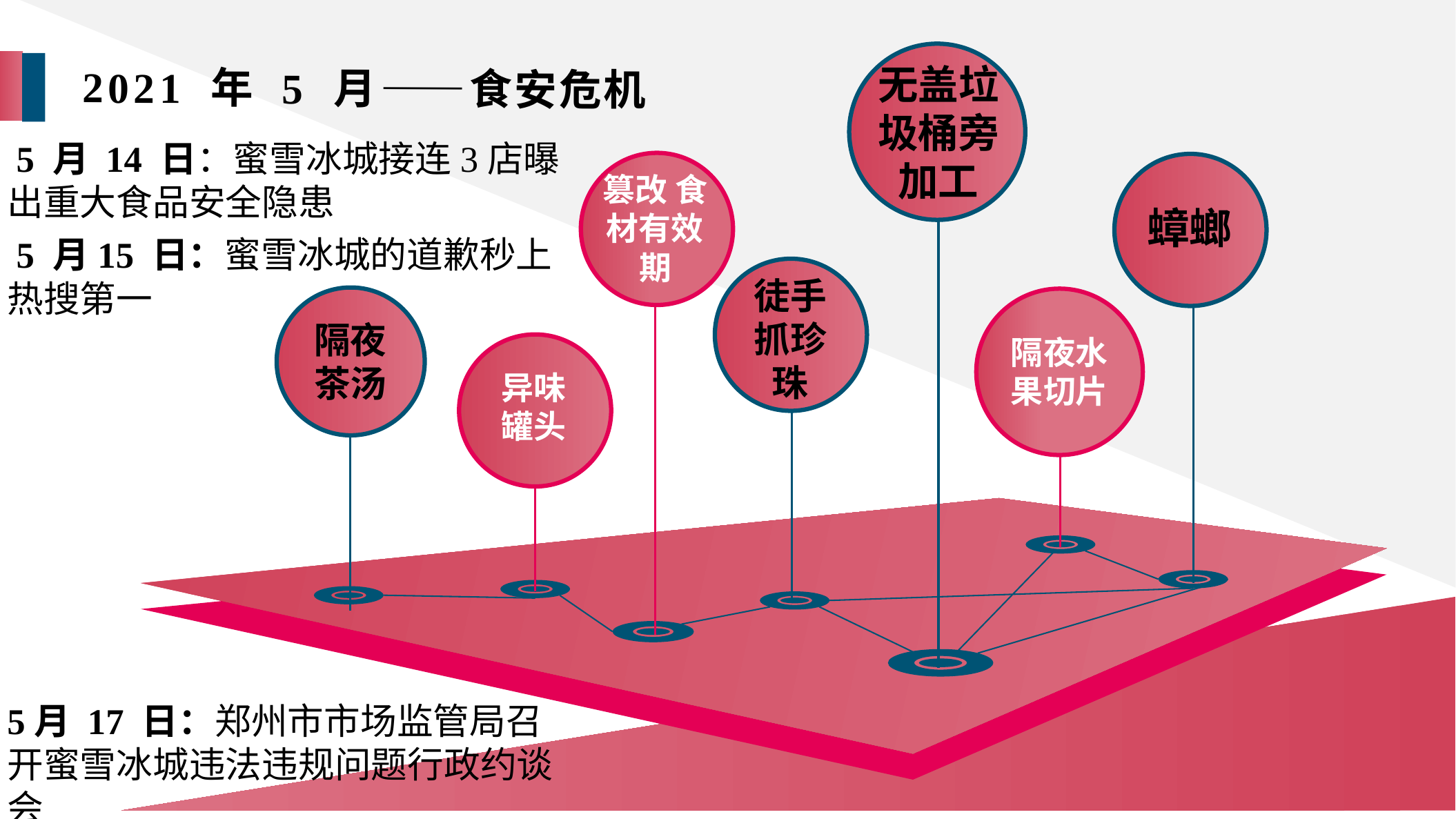

无盖垃圾桶旁加工

2021 年 5 月——食安危机
 5 月 14 日：蜜雪冰城接连3店曝出重大食品安全隐患
 5 月15 日：蜜雪冰城的道歉秒上热搜第一

5月 17 日：郑州市市场监管局召开蜜雪冰城违法违规问题行政约谈会

篡改 食材有效期

蟑螂

徒手抓珍珠

隔夜茶汤

隔夜水果切片

异味罐头